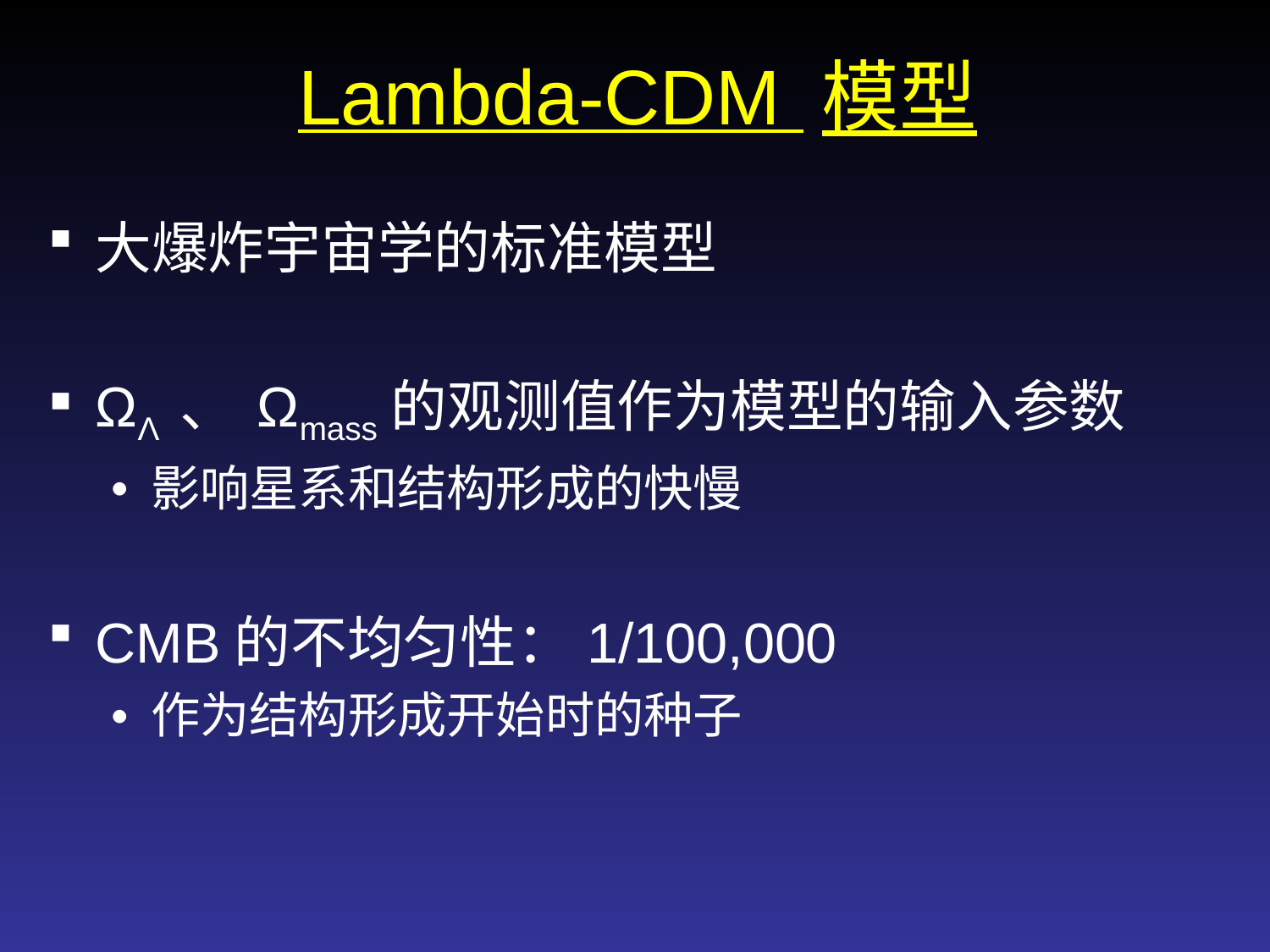

Lambda-CDM 模型
大爆炸宇宙学的标准模型

ΩΛ 、 Ωmass的观测值作为模型的输入参数
影响星系和结构形成的快慢

CMB的不均匀性：1/100,000
作为结构形成开始时的种子